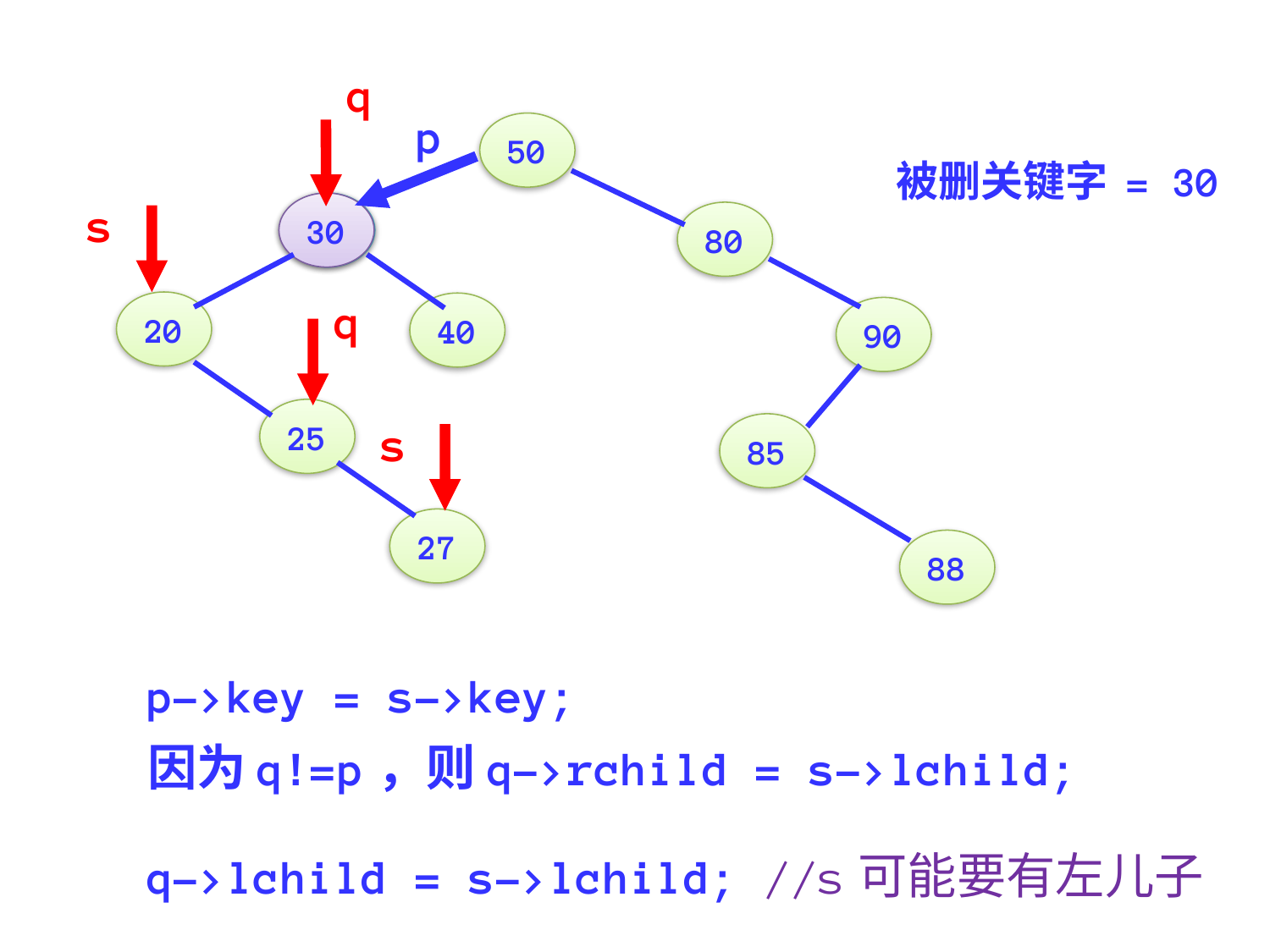

q
p
50

被删关键字 = 30

s
30
40
80

q
20
40
90

25
s
85

27
88
p->key = s->key;
因为q!=p，则q->rchild = s->lchild;
q->lchild = s->lchild; //s可能要有左儿子